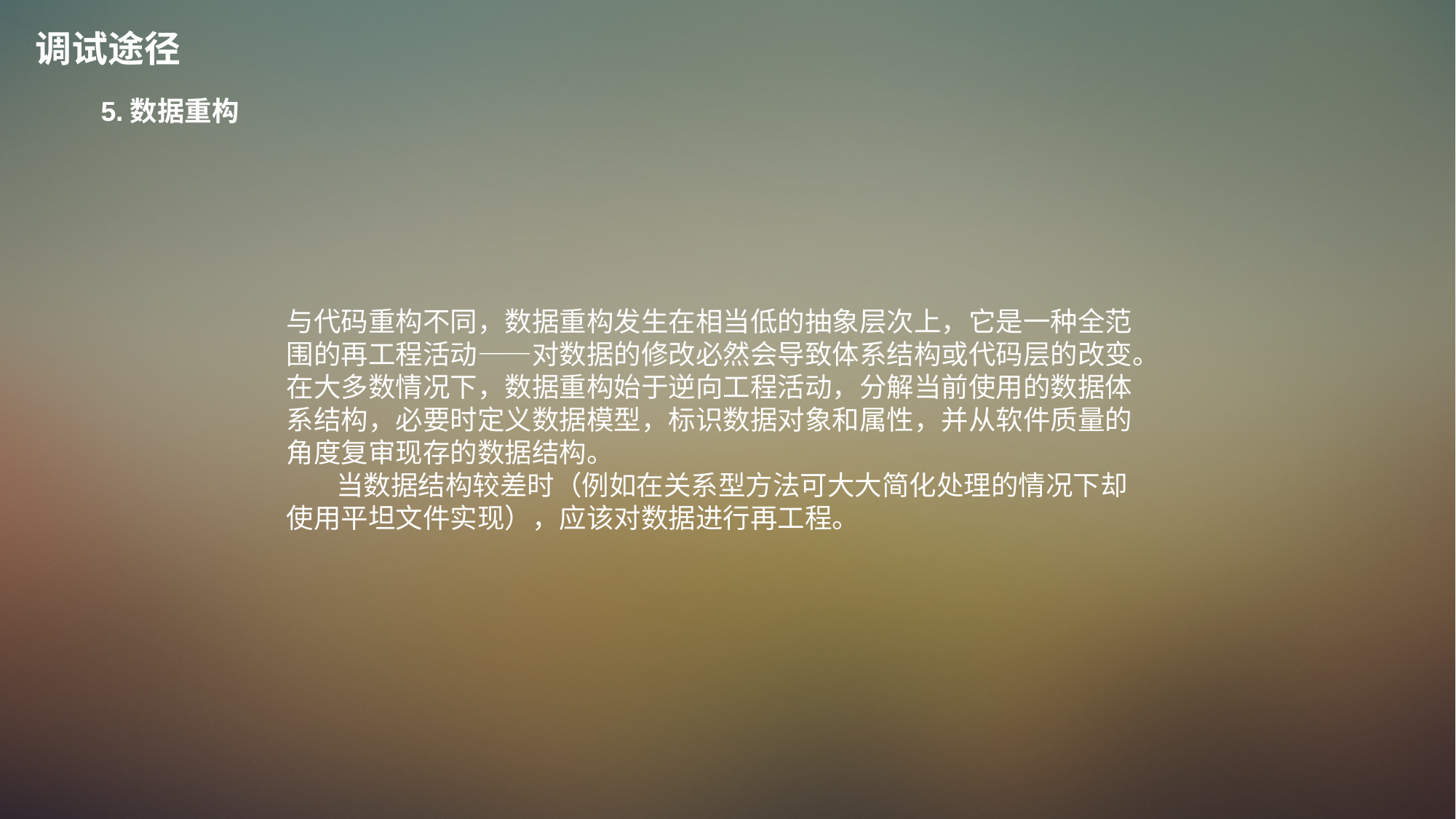

调试途径
5.数据重构

与代码重构不同，数据重构发生在相当低的抽象层次上，它是一种全范围的再工程活动——对数据的修改必然会导致体系结构或代码层的改变。在大多数情况下，数据重构始于逆向工程活动，分解当前使用的数据体系结构，必要时定义数据模型，标识数据对象和属性，并从软件质量的角度复审现存的数据结构。
       当数据结构较差时（例如在关系型方法可大大简化处理的情况下却使用平坦文件实现），应该对数据进行再工程。